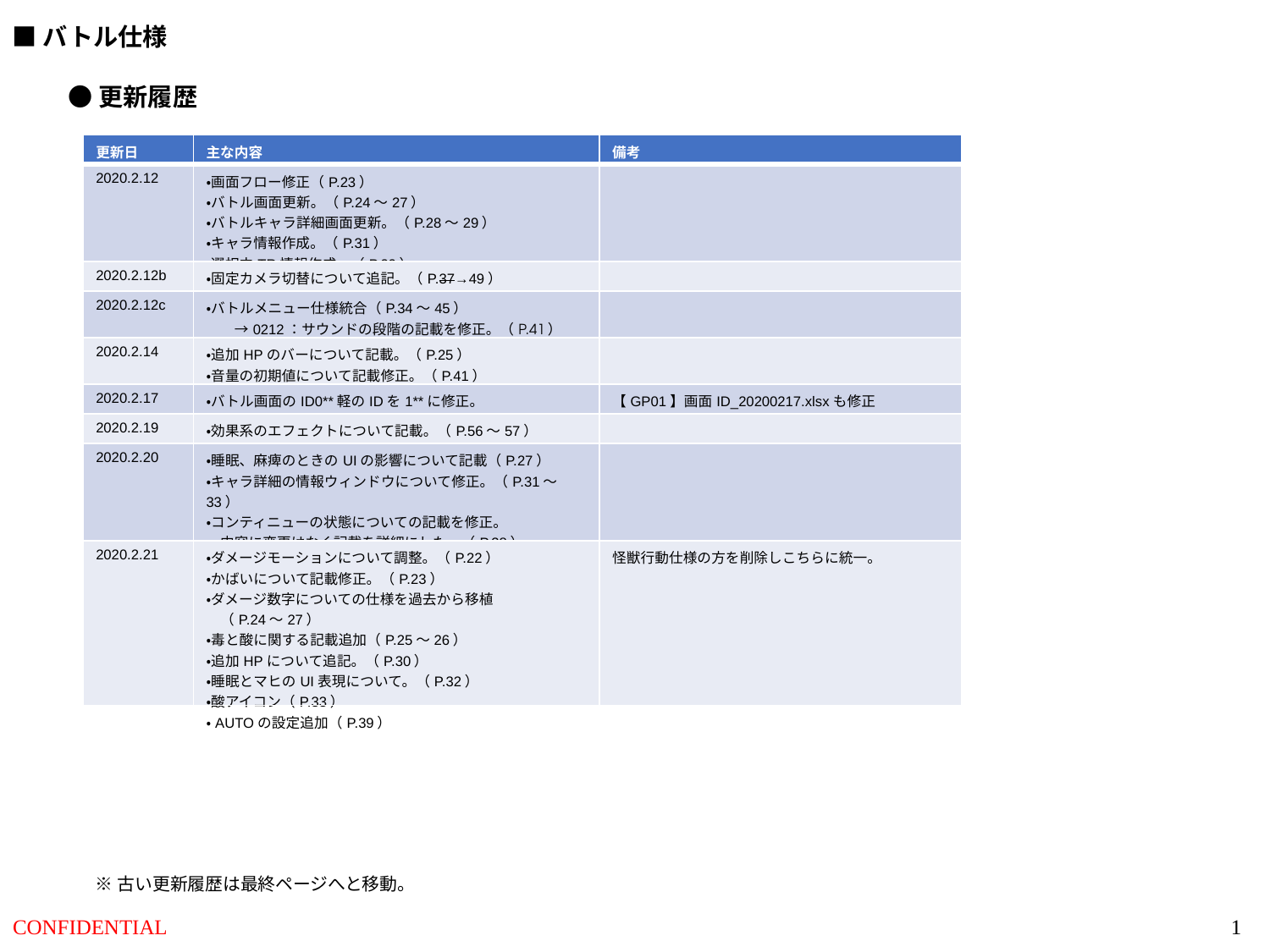

■バトル仕様
●更新履歴
| 更新日 | 主な内容 | 備考 |
| --- | --- | --- |
| 2020.2.12 | ・画面フロー修正（P.23） ・バトル画面更新。（P.24～27） ・バトルキャラ詳細画面更新。（P.28～29） ・キャラ情報作成。（P.31） ・選択中TR情報作成。（P.32） |  |
| 2020.2.12b | ・固定カメラ切替について追記。（P.37→49） |  |
| 2020.2.12c | ・バトルメニュー仕様統合（P.34～45） 　　→0212：サウンドの段階の記載を修正。（P.41） |  |
| 2020.2.14 | ・追加HPのバーについて記載。（P.25） ・音量の初期値について記載修正。（P.41） |  |
| 2020.2.17 | ・バトル画面のID0\*\*軽のIDを1\*\*に修正。 | 【GP01】画面ID\_20200217.xlsxも修正 |
| 2020.2.19 | ・効果系のエフェクトについて記載。（P.56～57） |  |
| 2020.2.20 | ・睡眠、麻痺のときのUIの影響について記載（P.27） ・キャラ詳細の情報ウィンドウについて修正。（P.31～33） ・コンティニューの状態についての記載を修正。 　内容に変更はなく記載を詳細にした。（P.38） |  |
| 2020.2.21 | ・ダメージモーションについて調整。（P.22） ・かばいについて記載修正。（P.23） ・ダメージ数字についての仕様を過去から移植 　（P.24～27） ・毒と酸に関する記載追加（P.25～26） ・追加HPについて追記。（P.30） ・睡眠とマヒのUI表現について。（P.32） ・酸アイコン（P.33） ・AUTOの設定追加（P.39） | 怪獣行動仕様の方を削除しこちらに統一。 |
※古い更新履歴は最終ページへと移動。
1
CONFIDENTIAL